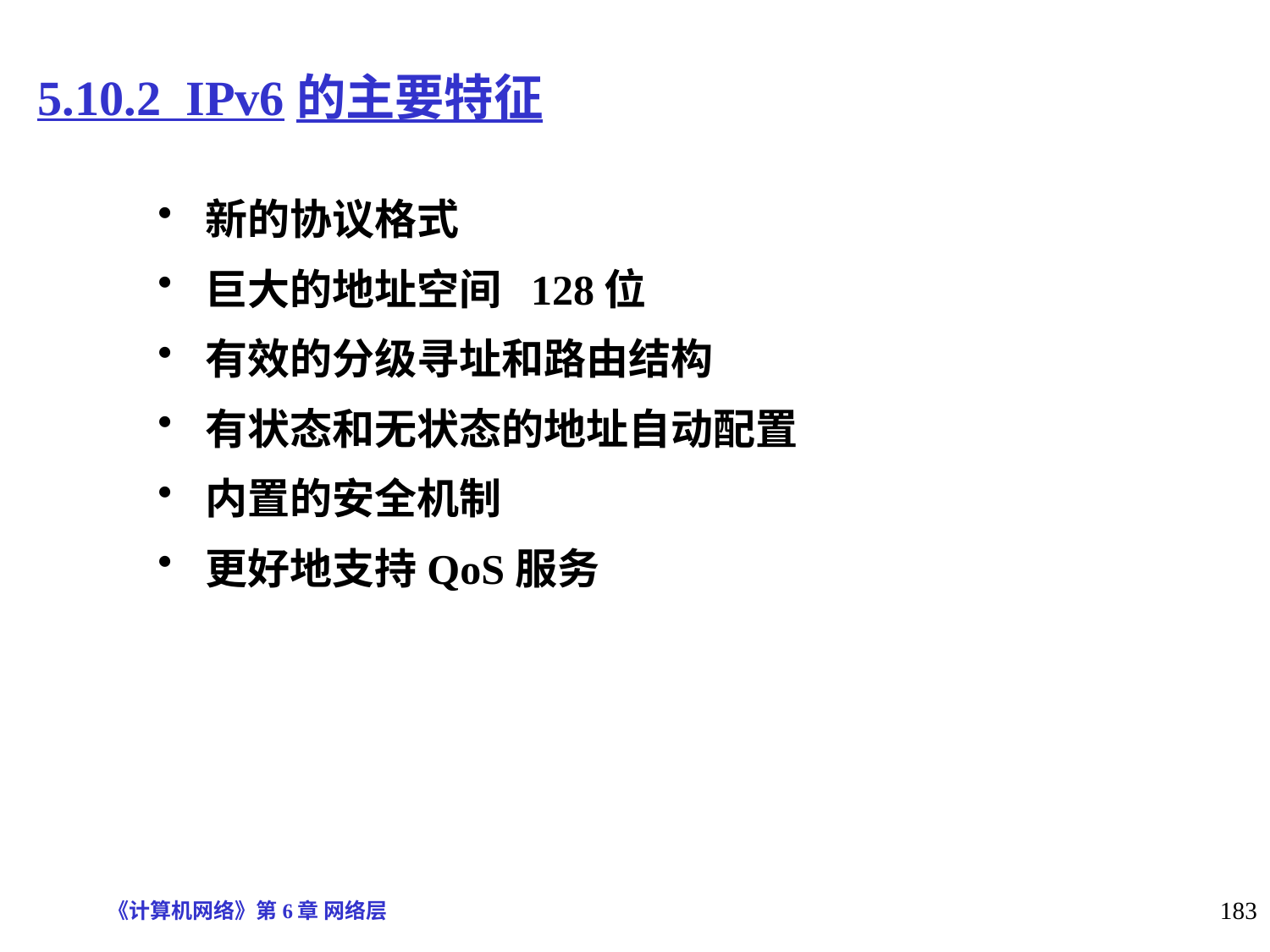

# 5.10.2  IPv6的主要特征
新的协议格式
巨大的地址空间  128位
有效的分级寻址和路由结构
有状态和无状态的地址自动配置
内置的安全机制
更好地支持QoS服务

《计算机网络》第6章 网络层
183